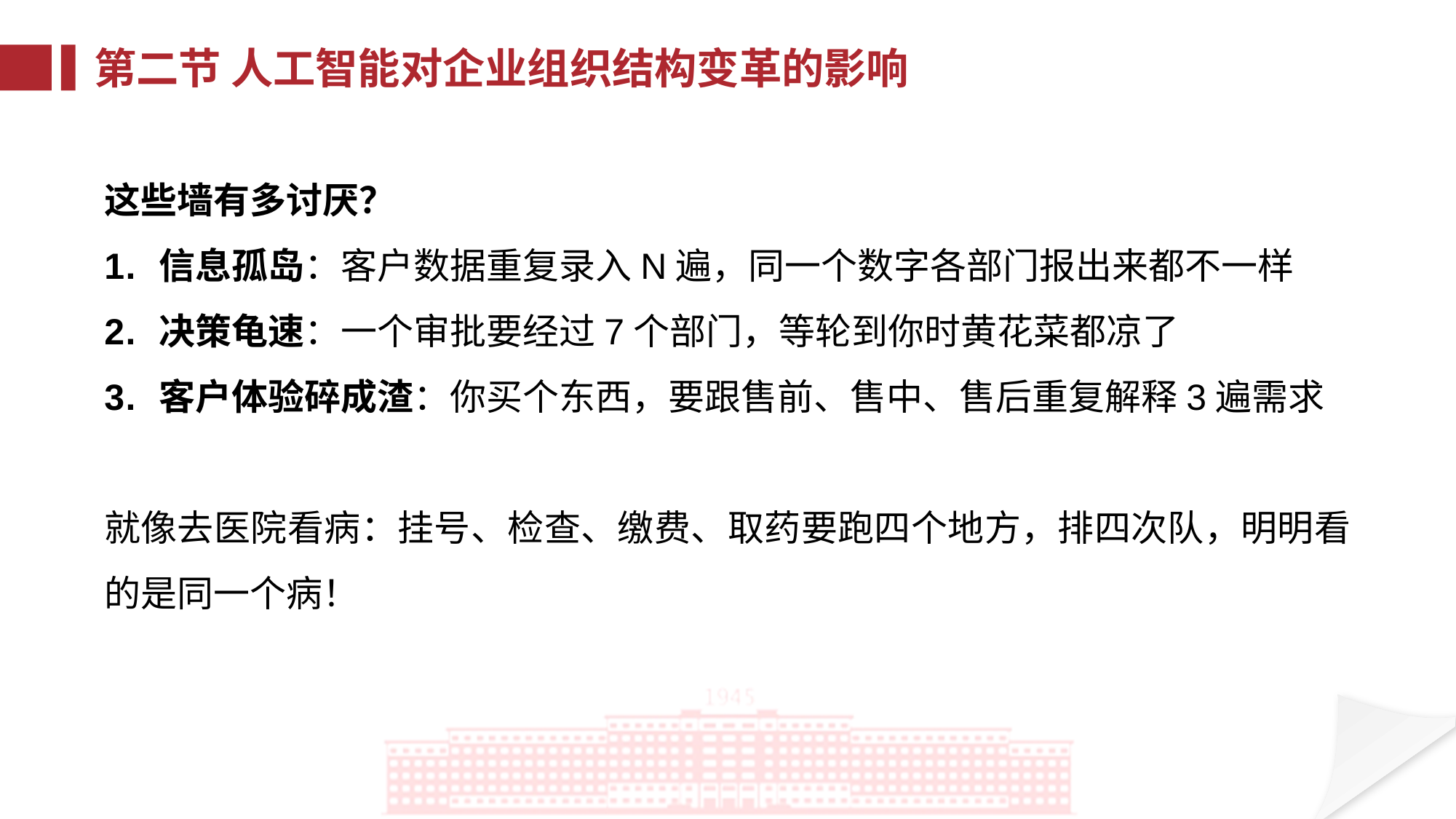

第二节 人工智能对企业组织结构变革的影响
这些墙有多讨厌？
信息孤岛：客户数据重复录入N遍，同一个数字各部门报出来都不一样
决策龟速：一个审批要经过7个部门，等轮到你时黄花菜都凉了
客户体验碎成渣：你买个东西，要跟售前、售中、售后重复解释3遍需求

就像去医院看病：挂号、检查、缴费、取药要跑四个地方，排四次队，明明看的是同一个病！